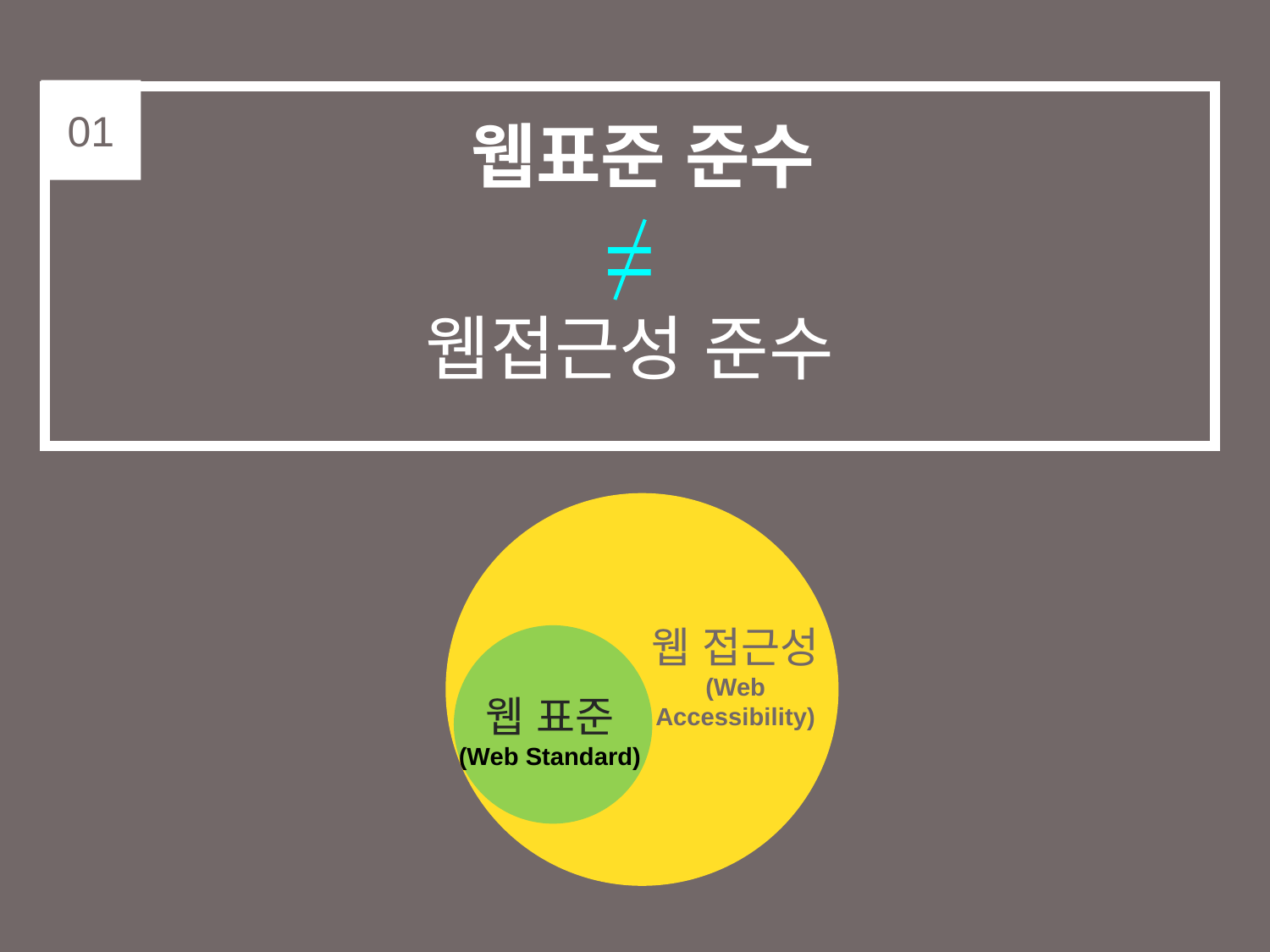

01

웹표준 준수
=
웹접근성 준수

웹 접근성
(Web Accessibility)

웹 표준
(Web Standard)